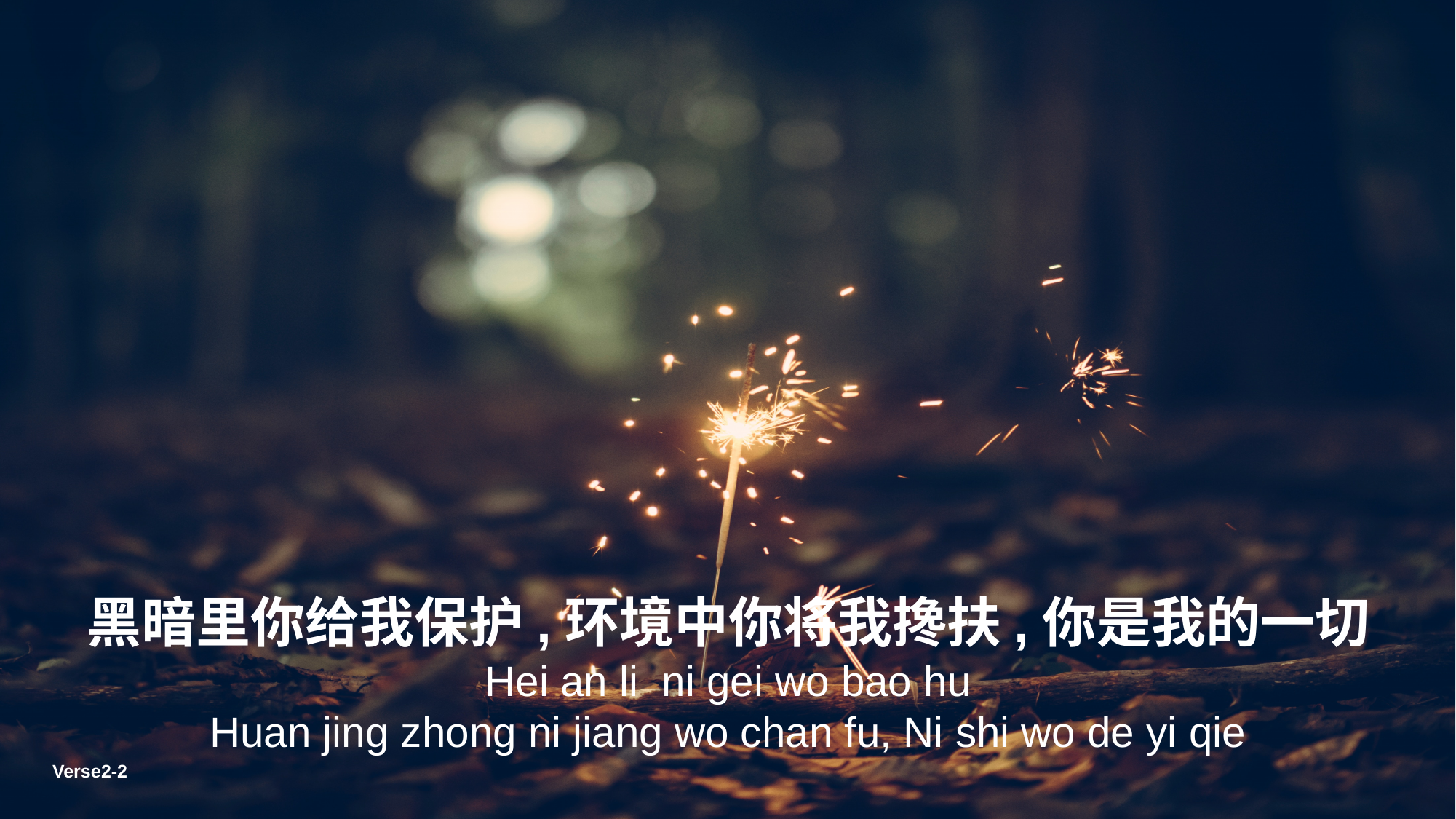

黑暗里你给我保护,环境中你将我搀扶,你是我的一切
Hei an li  ni gei wo bao hu
Huan jing zhong ni jiang wo chan fu, Ni shi wo de yi qie
Verse2-2